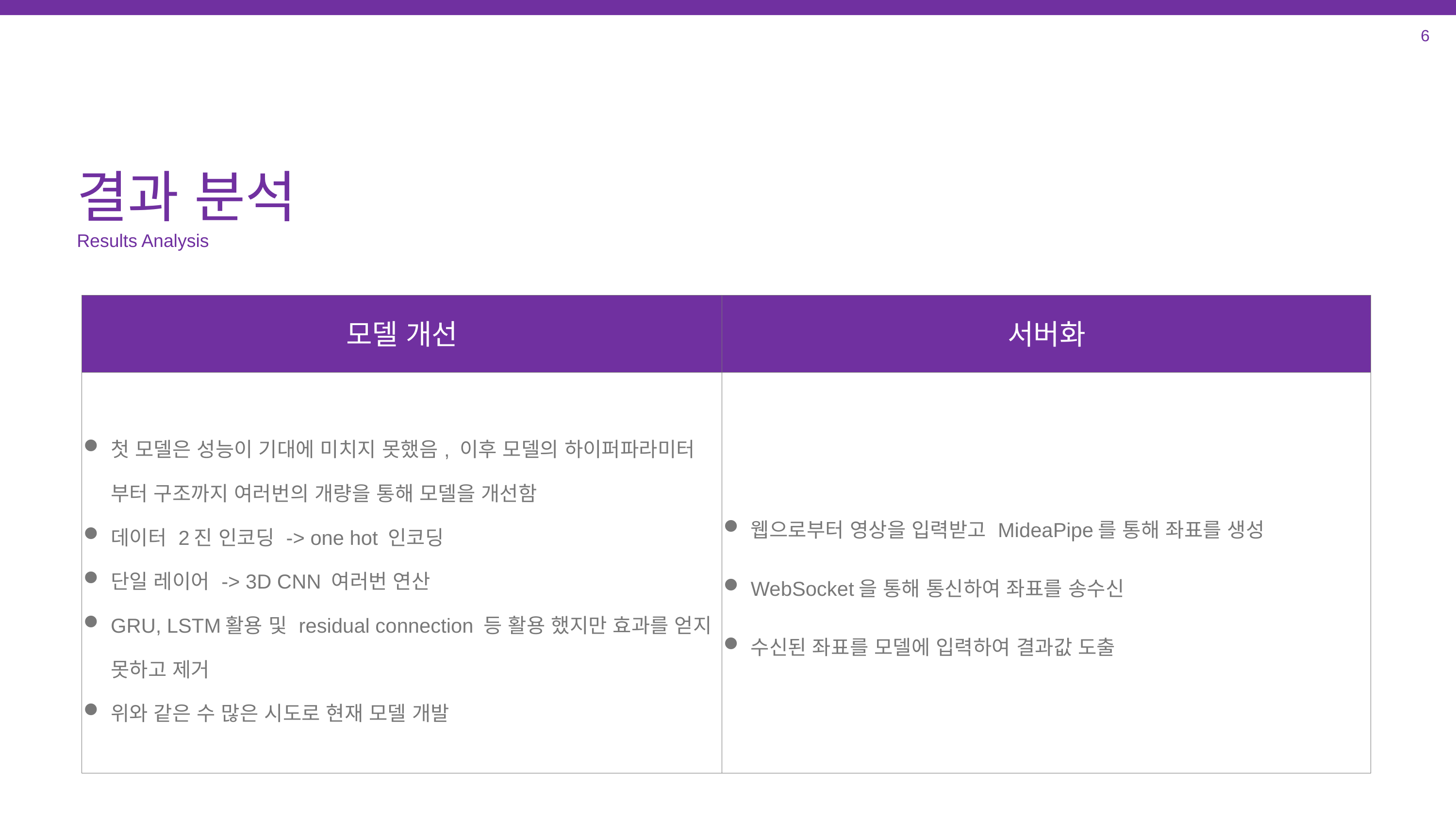

6
결과 분석
Results Analysis
| 모델 개선 | 서버화 |
| --- | --- |
| 첫 모델은 성능이 기대에 미치지 못했음, 이후 모델의 하이퍼파라미터 부터 구조까지 여러번의 개량을 통해 모델을 개선함 데이터 2진 인코딩 -> one hot 인코딩 단일 레이어 -> 3D CNN 여러번 연산 GRU, LSTM활용 및 residual connection 등 활용 했지만 효과를 얻지 못하고 제거 위와 같은 수 많은 시도로 현재 모델 개발 | 웹으로부터 영상을 입력받고 MideaPipe를 통해 좌표를 생성 WebSocket을 통해 통신하여 좌표를 송수신 수신된 좌표를 모델에 입력하여 결과값 도출 |